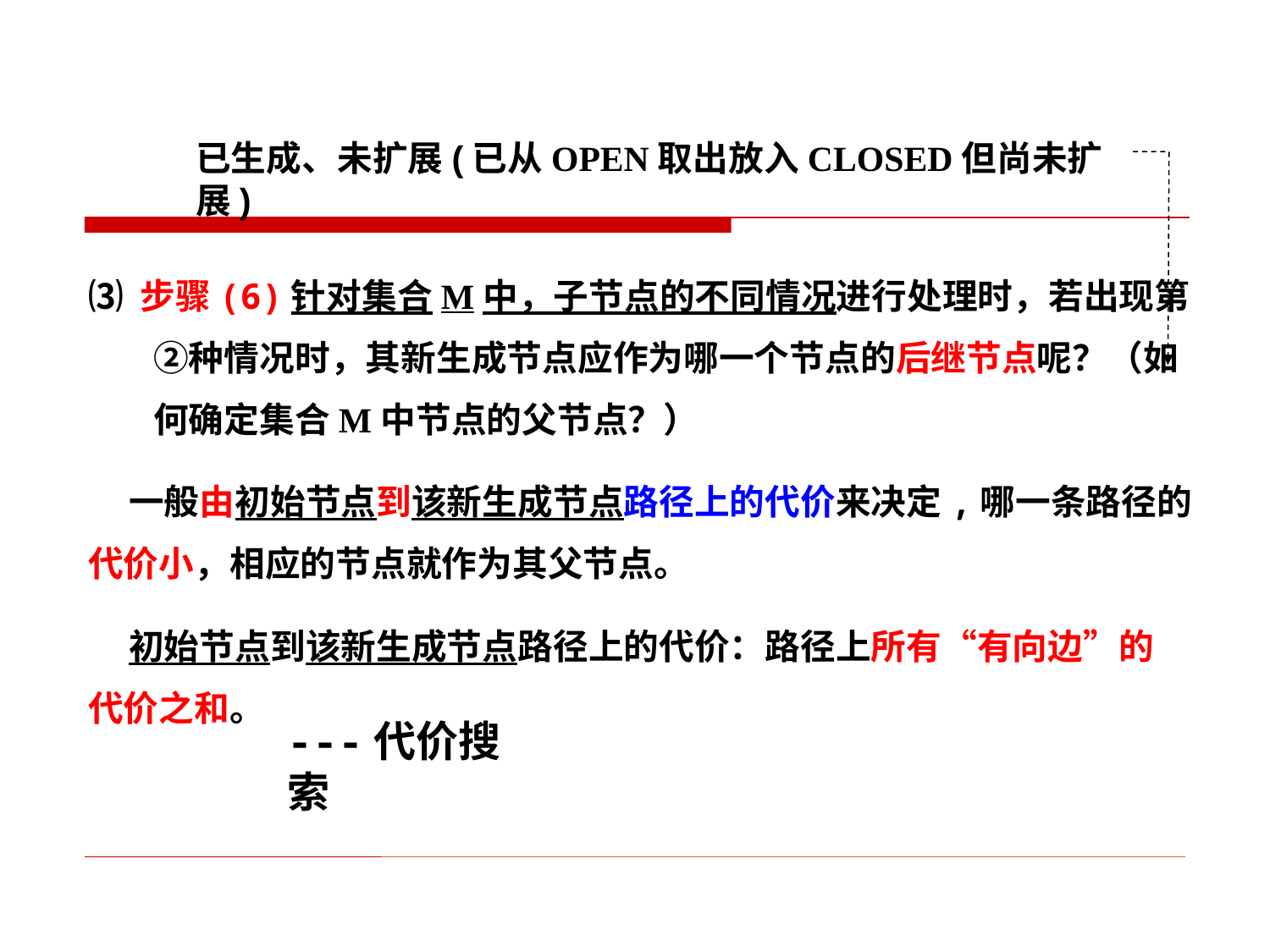

已生成、未扩展(已从OPEN取出放入CLOSED但尚未扩展)
⑶ 步骤(6)针对集合M中，子节点的不同情况进行处理时，若出现第②种情况时，其新生成节点应作为哪一个节点的后继节点呢？（如何确定集合M中节点的父节点？）
    一般由初始节点到该新生成节点路径上的代价来决定,哪一条路径的
代价小，相应的节点就作为其父节点。
    初始节点到该新生成节点路径上的代价：路径上所有“有向边”的
代价之和。
---代价搜索